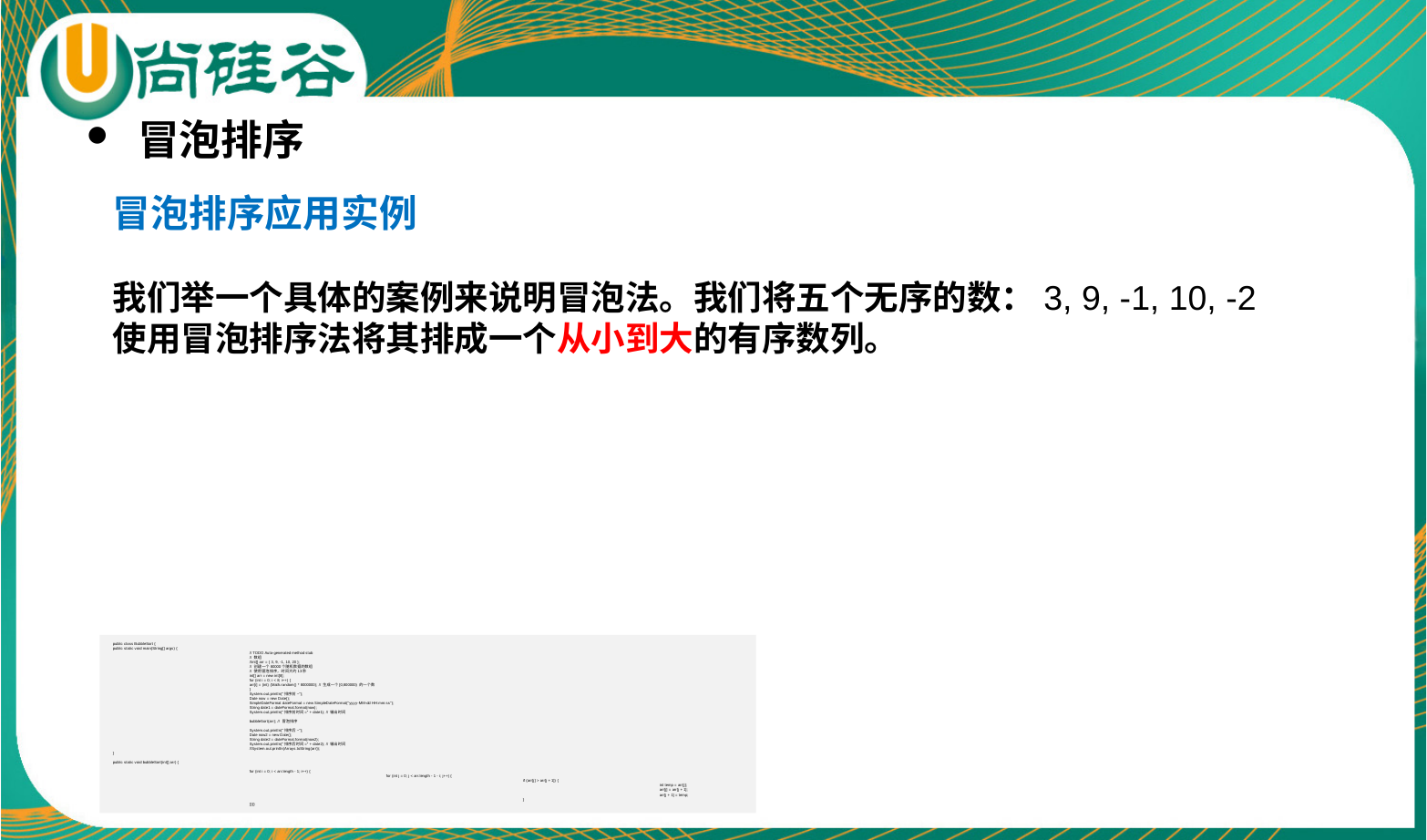

冒泡排序
冒泡排序应用实例

我们举一个具体的案例来说明冒泡法。我们将五个无序的数：3, 9, -1, 10, -2 使用冒泡排序法将其排成一个从小到大的有序数列。

public class BubbleSort {
public static void main(String[] args) {
	// TODO Auto-generated method stub
	// 数组
	//int[] arr = { 3, 9, -1, 10, 20 };
	// 创建一个80000个随机数据的数组
	// 使用冒泡排序，时间大约13秒
	int[] arr = new int[8];
	for (int i = 0; i < 8; i++) {
	arr[i] = (int) (Math.random() * 8000000); // 生成一个[0,800000) 的一个数
	}
	System.out.println("排序前~");
	Date now = new Date();
	SimpleDateFormat dateFormat = new SimpleDateFormat("yyyy-MM-dd HH:mm:ss");
	String date1 = dateFormat.format(now);
	System.out.println("排序前时间=" + date1); // 输出时间

	bubbleSort(arr); // 冒泡排序

	System.out.println("排序后~");
	Date now2 = new Date();
	String date2 = dateFormat.format(now2);
	System.out.println("排序后时间=" + date2); // 输出时间
	//System.out.println(Arrays.toString(arr));
}

public static void bubbleSort(int[] arr) {

	for (int i = 0; i < arr.length - 1; i++) {
		for (int j = 0; j < arr.length - 1 - i; j++) {
			if (arr[j] > arr[j + 1]) {
				int temp = arr[j];
				arr[j] = arr[j + 1];
				arr[j + 1] = temp;
			}
	}}}}